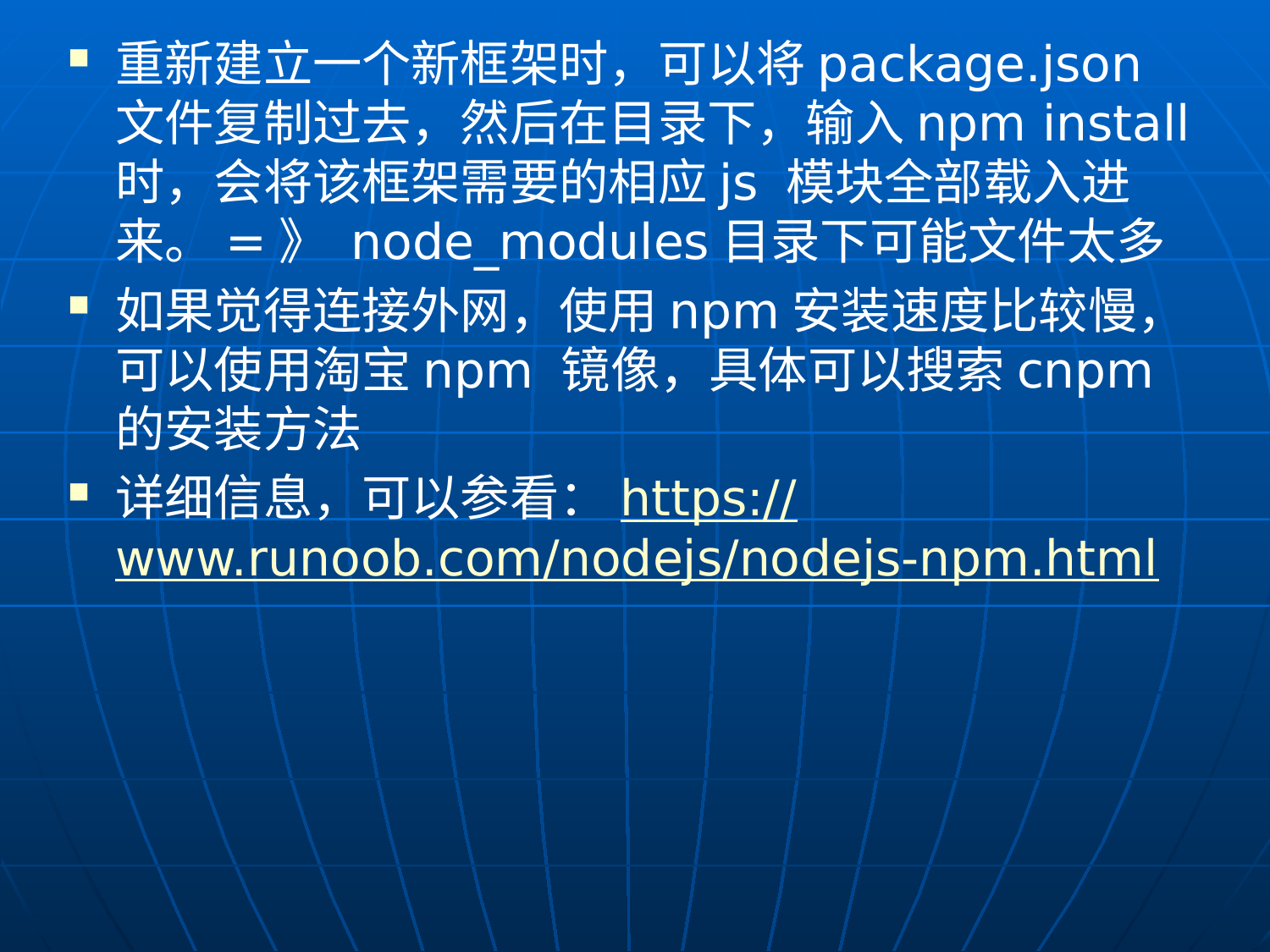

重新建立一个新框架时，可以将package.json文件复制过去，然后在目录下，输入npm install 时，会将该框架需要的相应js 模块全部载入进来。=》 node_modules目录下可能文件太多
如果觉得连接外网，使用npm安装速度比较慢，可以使用淘宝npm 镜像，具体可以搜索cnpm 的安装方法
详细信息，可以参看：https://www.runoob.com/nodejs/nodejs-npm.html